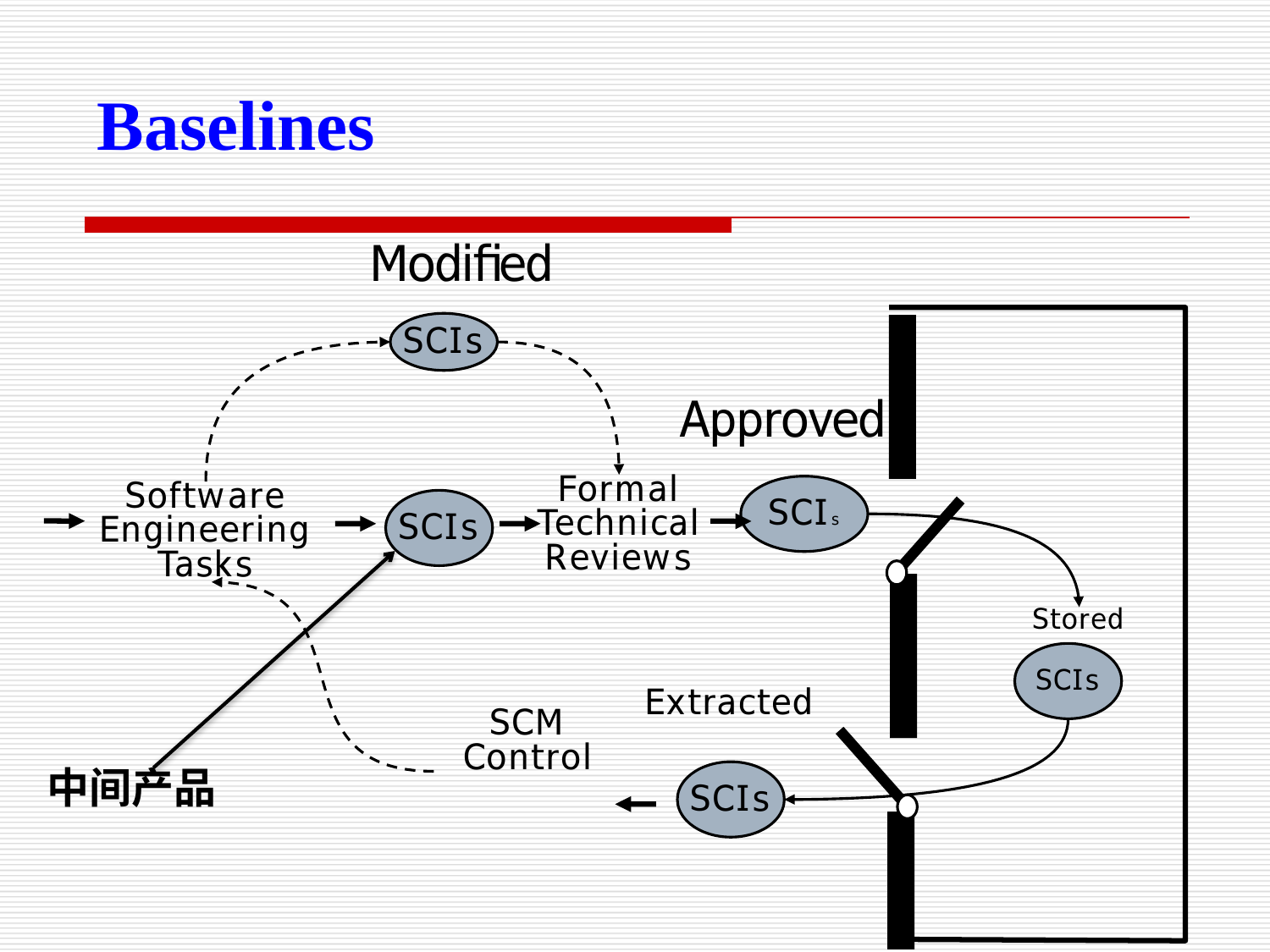

Baselines
Modified

SCIs

Approved
Formal
Technical
Reviews
SCIs
Software
Engineering
Tasks
SCIs

Stored
SCIs
Extracted
SCM
Control

SCIs
中间产品